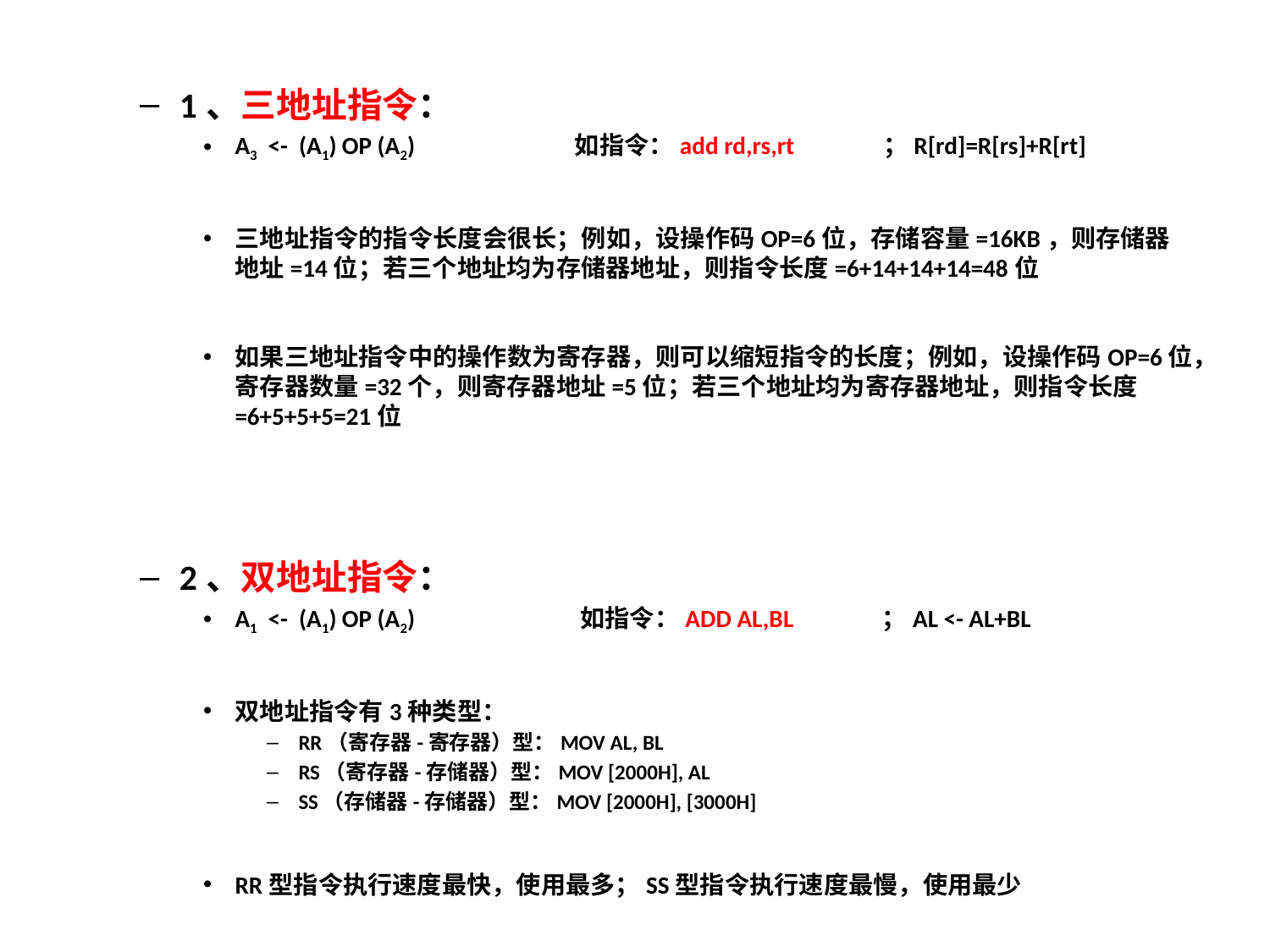

1、三地址指令：
A3  <-  (A1) OP (A2)                            如指令：add rd,rs,rt               ；R[rd]=R[rs]+R[rt]

三地址指令的指令长度会很长；例如，设操作码OP=6位，存储容量=16KB，则存储器地址=14位；若三个地址均为存储器地址，则指令长度=6+14+14+14=48位

如果三地址指令中的操作数为寄存器，则可以缩短指令的长度；例如，设操作码OP=6位，寄存器数量=32个，则寄存器地址=5位；若三个地址均为寄存器地址，则指令长度=6+5+5+5=21位

2、双地址指令：
A1  <-  (A1) OP (A2)                             如指令：ADD AL,BL               ；AL <- AL+BL

双地址指令有3种类型：
RR（寄存器-寄存器）型：MOV AL, BL
RS（寄存器-存储器）型：MOV [2000H], AL
SS（存储器-存储器）型：MOV [2000H], [3000H]

RR型指令执行速度最快，使用最多；SS型指令执行速度最慢，使用最少